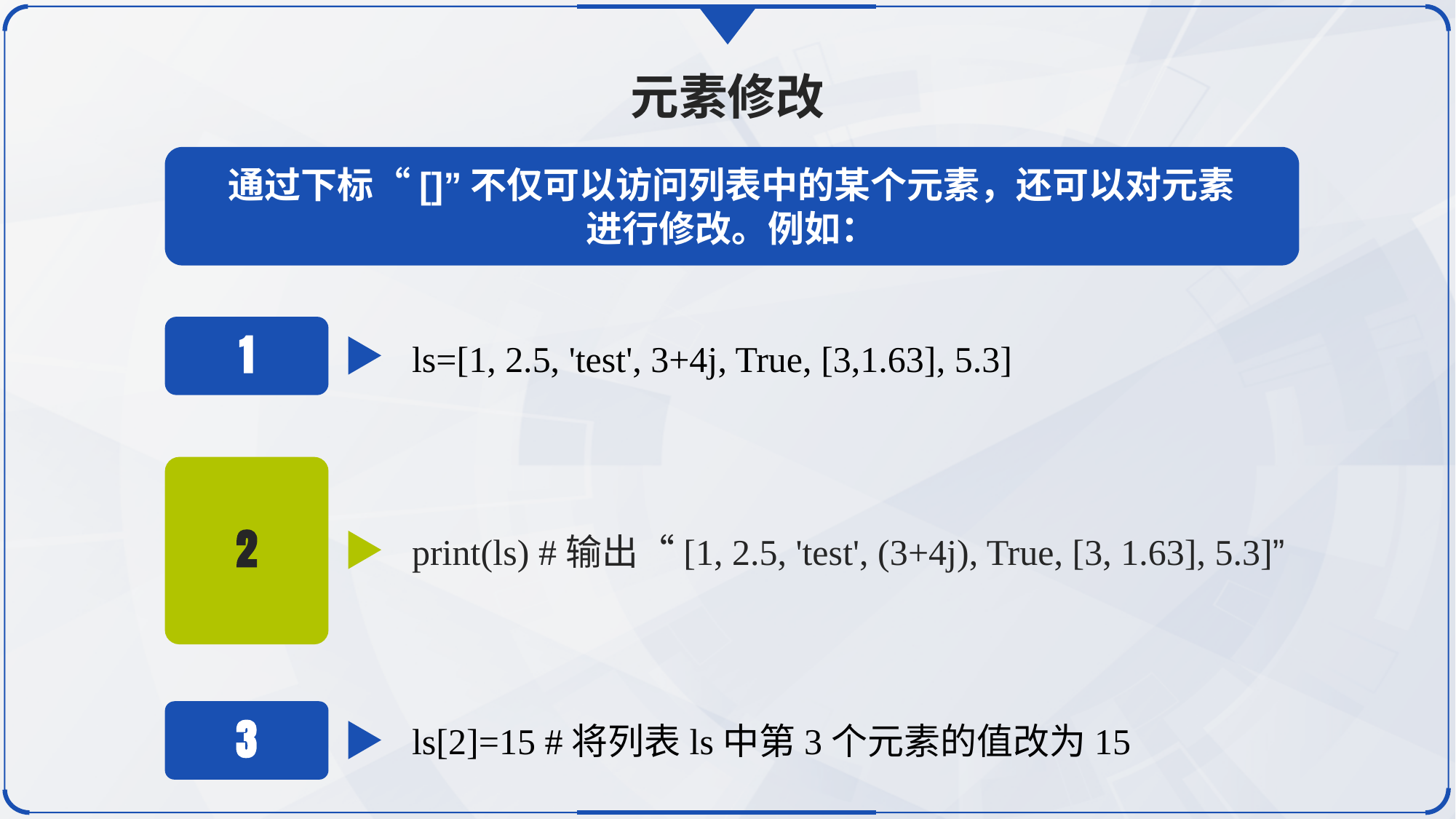

元素修改
通过下标“[]”不仅可以访问列表中的某个元素，还可以对元素进行修改。例如：

1
ls=[1, 2.5, 'test', 3+4j, True, [3,1.63], 5.3]

2
print(ls) #输出“[1, 2.5, 'test', (3+4j), True, [3, 1.63], 5.3]”

3
ls[2]=15 #将列表ls中第3个元素的值改为15